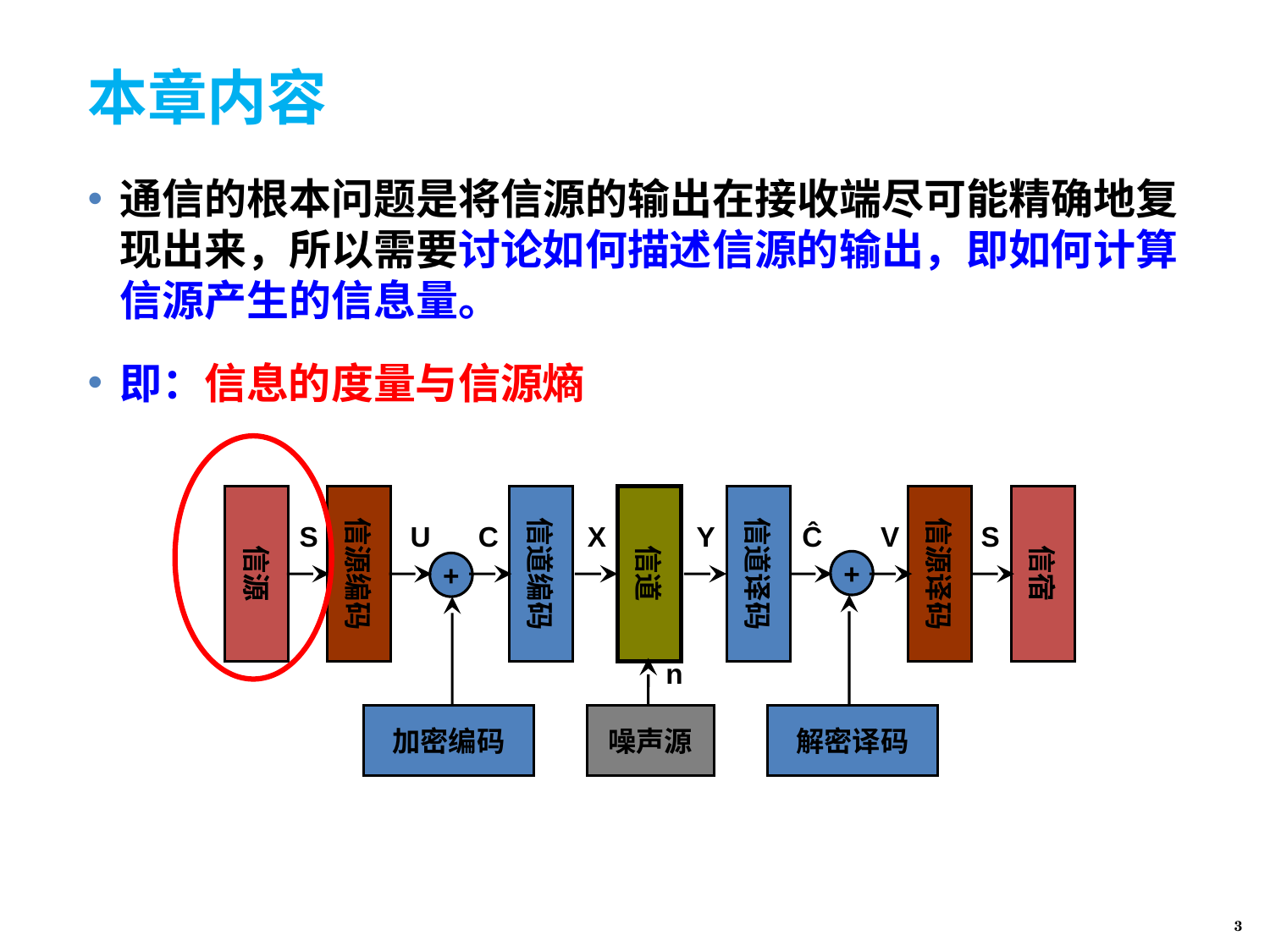

# 本章内容
通信的根本问题是将信源的输出在接收端尽可能精确地复现出来，所以需要讨论如何描述信源的输出，即如何计算信源产生的信息量。
即：信息的度量与信源熵

信源
信源编码
信道编码
信道
信道译码
信源译码
信宿
S
U
C
X
Y
Ĉ
V
S
+
+

n

解密译码
加密编码
噪声源
3